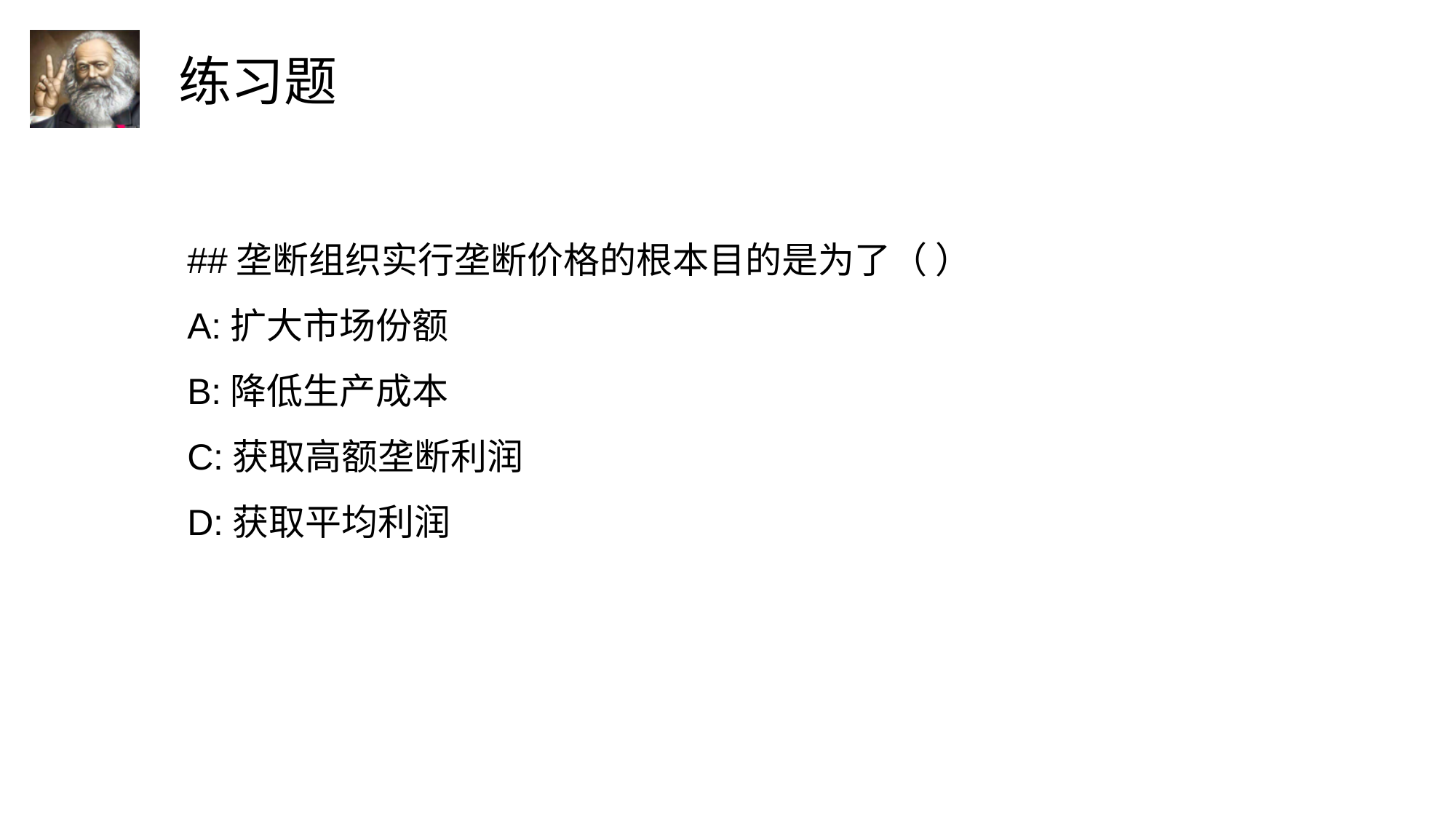

##垄断组织实行垄断价格的根本目的是为了（ ）
A:扩大市场份额
B:降低生产成本
C:获取高额垄断利润
D:获取平均利润